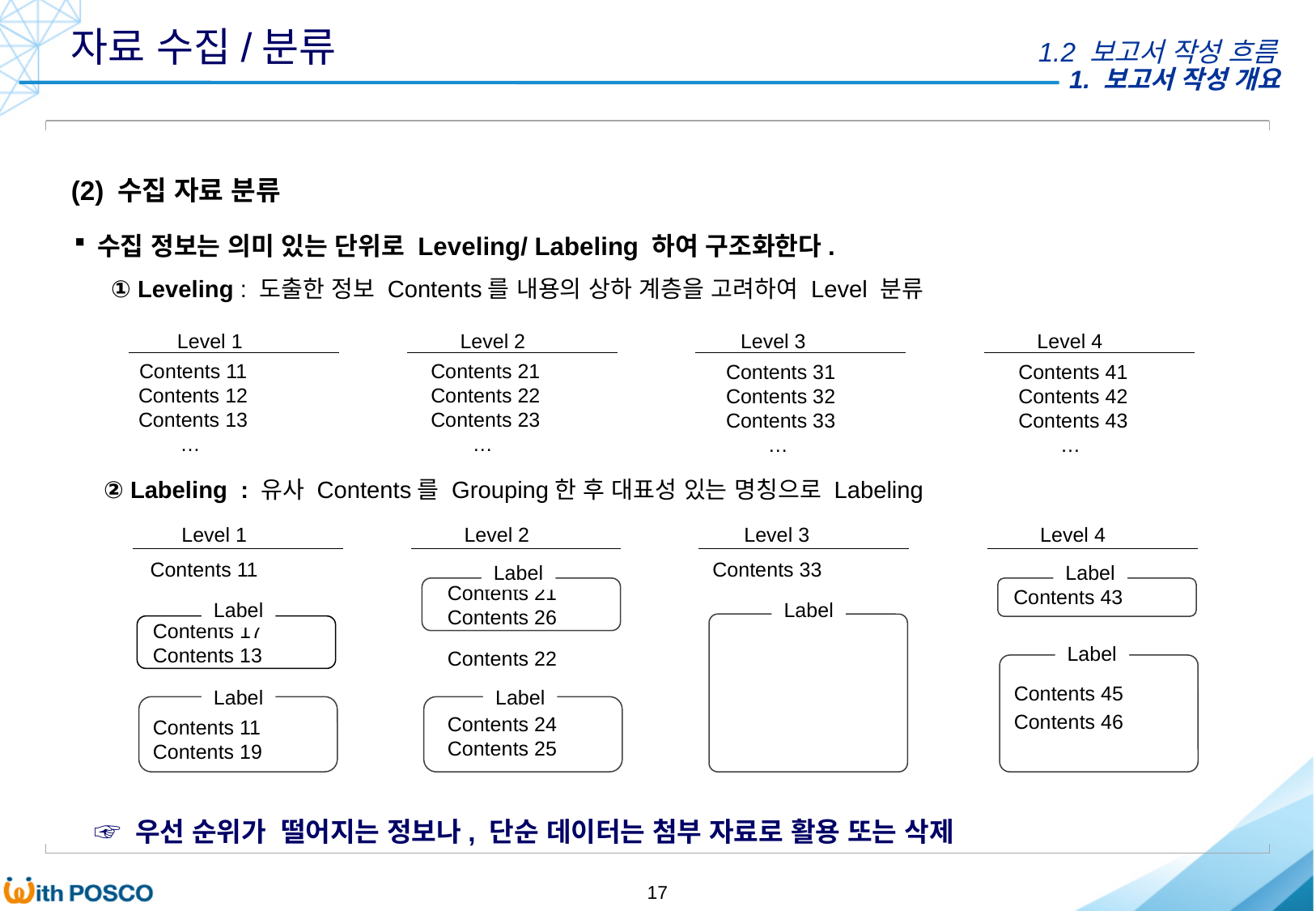

자료 수집/분류
1.2 보고서 작성 흐름
(2) 수집 자료 분류
수집 정보는 의미 있는 단위로 Leveling/ Labeling 하여 구조화한다.
① Leveling : 도출한 정보 Contents를 내용의 상하 계층을 고려하여 Level 분류
Level 1
Level 2
Level 3
Level 4
 Contents 11
 Contents 12
 Contents 13
…
 Contents 21
 Contents 22
 Contents 23
…
 Contents 31
 Contents 32
 Contents 33
…
 Contents 41
 Contents 42
 Contents 43
…
② Labeling  : 유사 Contents를 Grouping한 후 대표성 있는 명칭으로 Labeling
Level 1
Level 2
Level 3
Level 4
 Contents 11
 Contents 33
Label
Label
 Contents 21
 Contents 26
 Contents 43

Label
Label
 Contents 17
 Contents 13

Label
 Contents 22

 Contents 45
Label
Label

 Contents 46
 Contents 24
 Contents 25
 Contents 11
 Contents 19
 ☞ 우선 순위가  떨어지는 정보나, 단순 데이터는 첨부 자료로 활용 또는 삭제